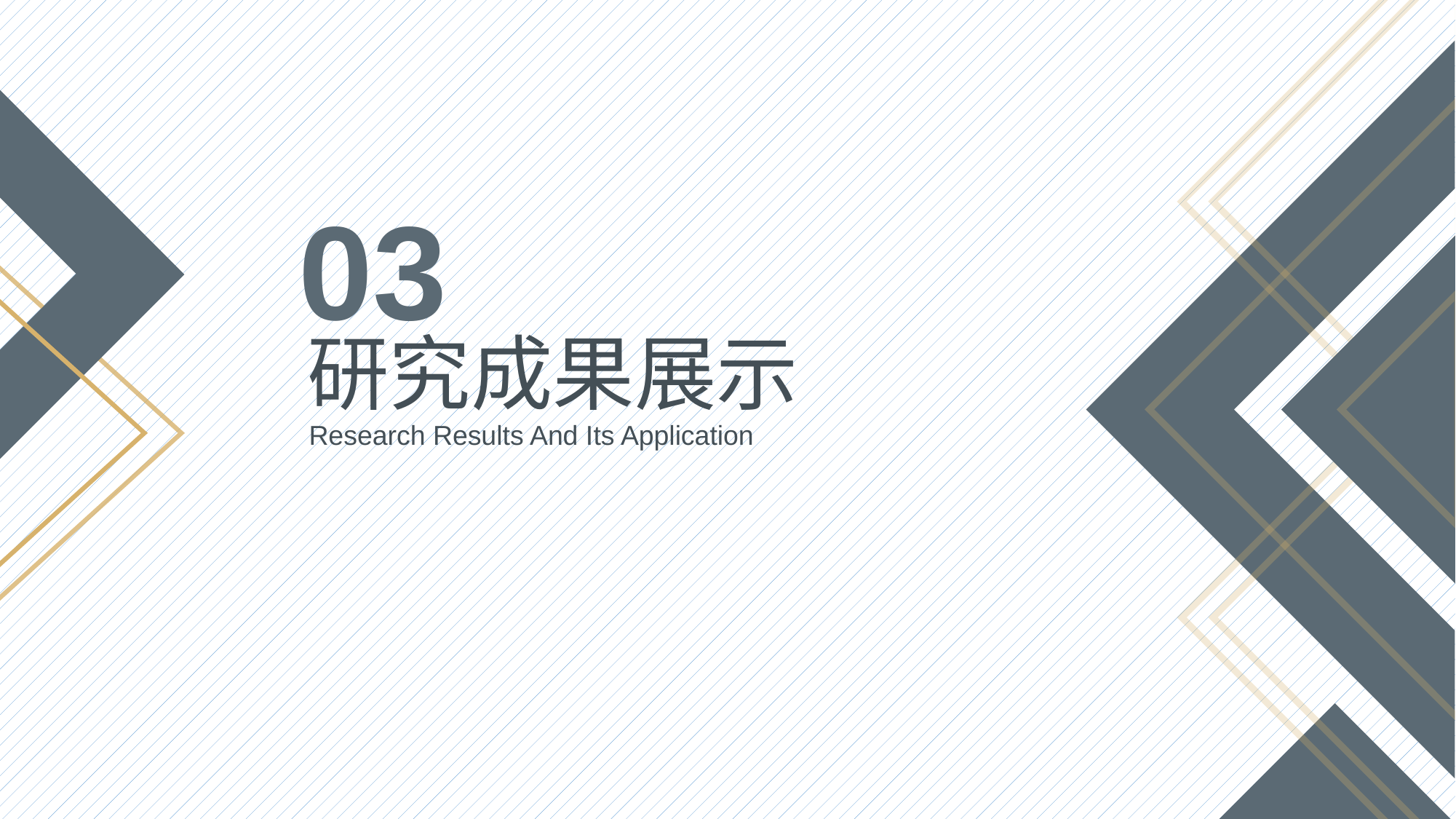

03
研究成果展示
Research Results And Its Application